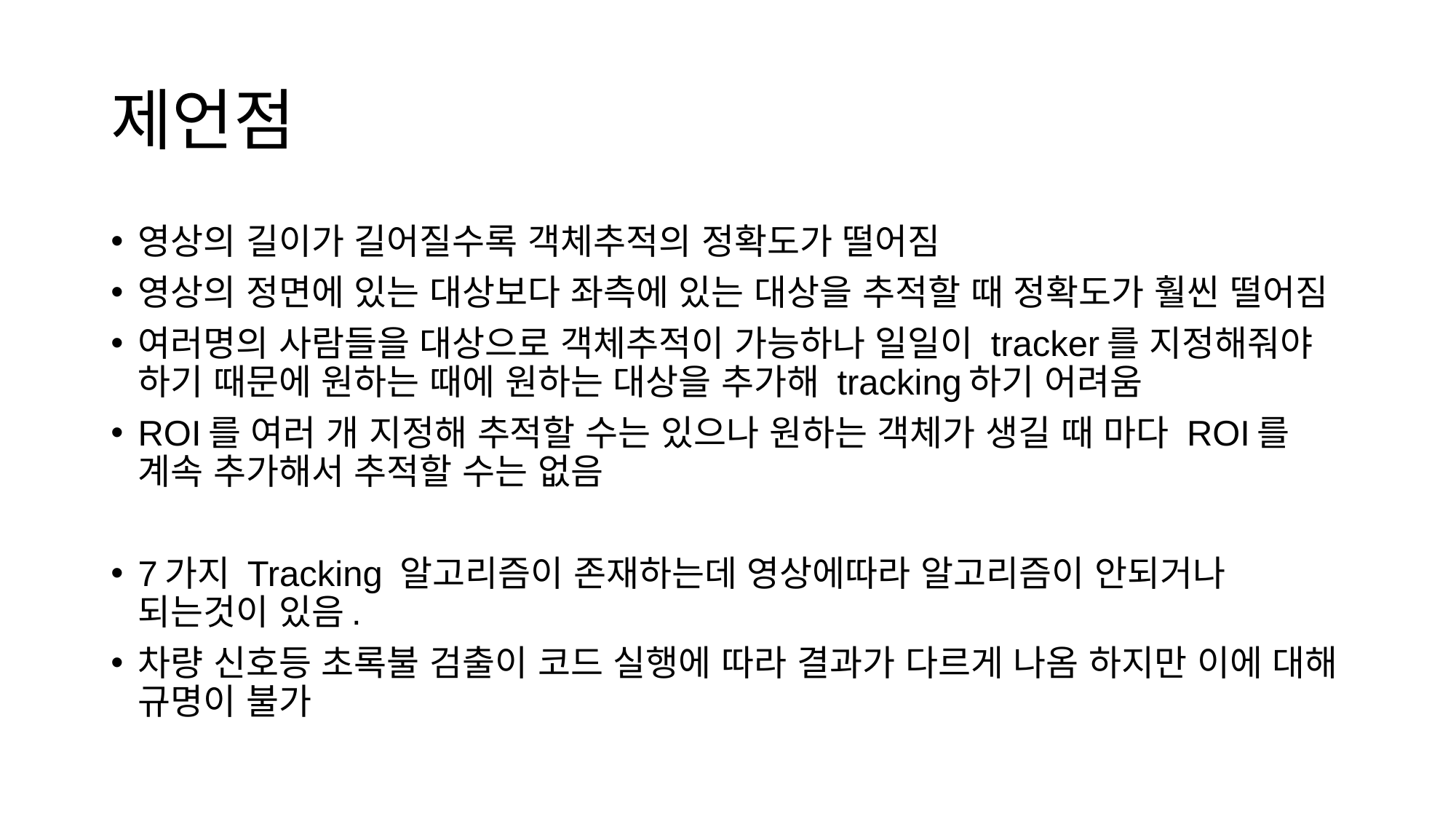

# 제언점
영상의 길이가 길어질수록 객체추적의 정확도가 떨어짐
영상의 정면에 있는 대상보다 좌측에 있는 대상을 추적할 때 정확도가 훨씬 떨어짐
여러명의 사람들을 대상으로 객체추적이 가능하나 일일이 tracker를 지정해줘야 하기 때문에 원하는 때에 원하는 대상을 추가해 tracking하기 어려움
ROI를 여러 개 지정해 추적할 수는 있으나 원하는 객체가 생길 때 마다 ROI를 계속 추가해서 추적할 수는 없음

7가지 Tracking 알고리즘이 존재하는데 영상에따라 알고리즘이 안되거나 되는것이 있음.
차량 신호등 초록불 검출이 코드 실행에 따라 결과가 다르게 나옴 하지만 이에 대해 규명이 불가